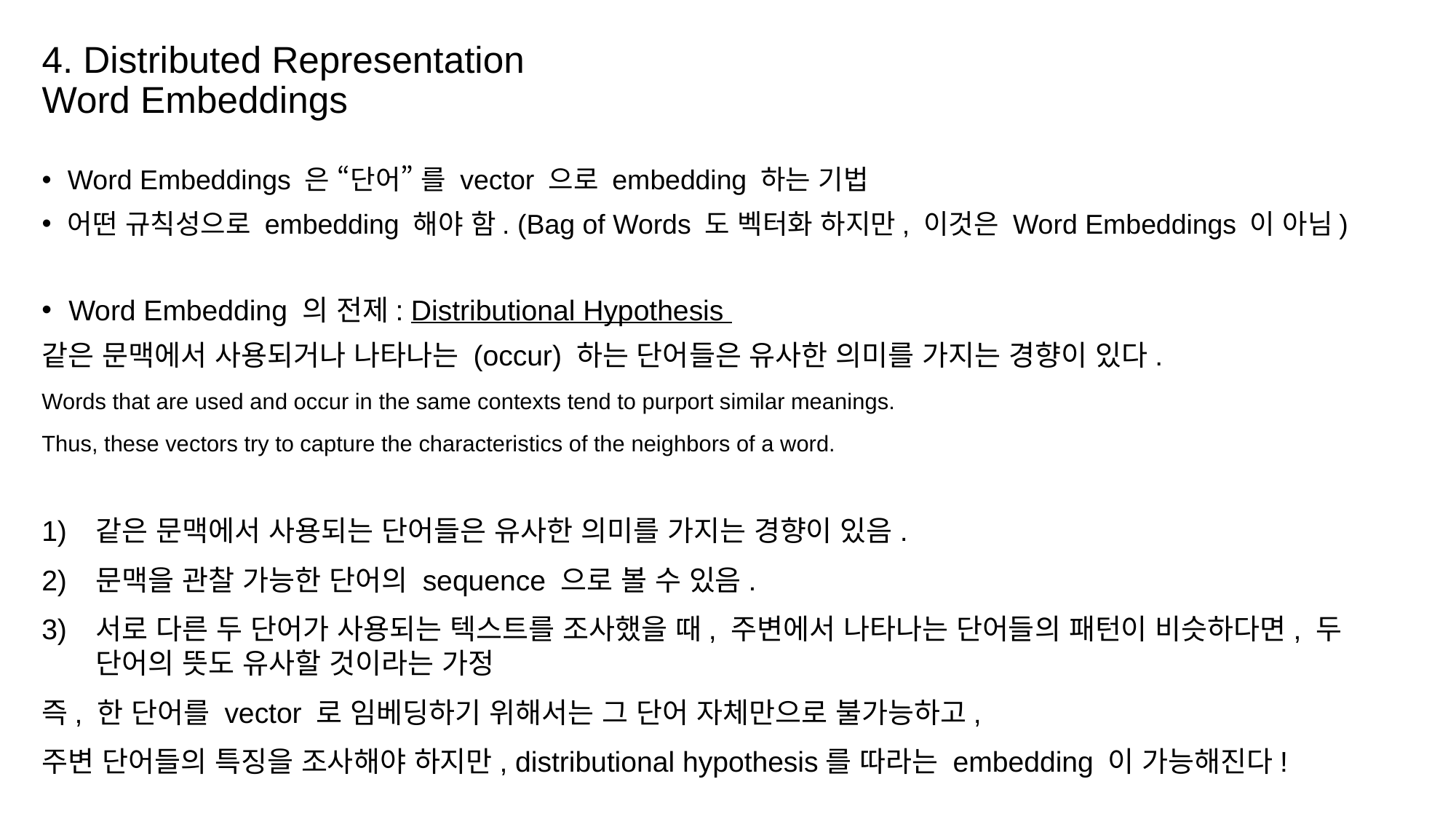

# 4. Distributed Representation Word Embeddings
Word Embeddings 은 “단어” 를 vector 으로 embedding 하는 기법
어떤 규칙성으로 embedding 해야 함. (Bag of Words 도 벡터화 하지만, 이것은 Word Embeddings 이 아님)

Word Embedding 의 전제: Distributional Hypothesis
같은 문맥에서 사용되거나 나타나는 (occur) 하는 단어들은 유사한 의미를 가지는 경향이 있다.
Words that are used and occur in the same contexts tend to purport similar meanings.
Thus, these vectors try to capture the characteristics of the neighbors of a word.

같은 문맥에서 사용되는 단어들은 유사한 의미를 가지는 경향이 있음.
문맥을 관찰 가능한 단어의 sequence 으로 볼 수 있음.
서로 다른 두 단어가 사용되는 텍스트를 조사했을 때, 주변에서 나타나는 단어들의 패턴이 비슷하다면, 두 단어의 뜻도 유사할 것이라는 가정
즉, 한 단어를 vector 로 임베딩하기 위해서는 그 단어 자체만으로 불가능하고,
주변 단어들의 특징을 조사해야 하지만, distributional hypothesis를 따라는 embedding 이 가능해진다!